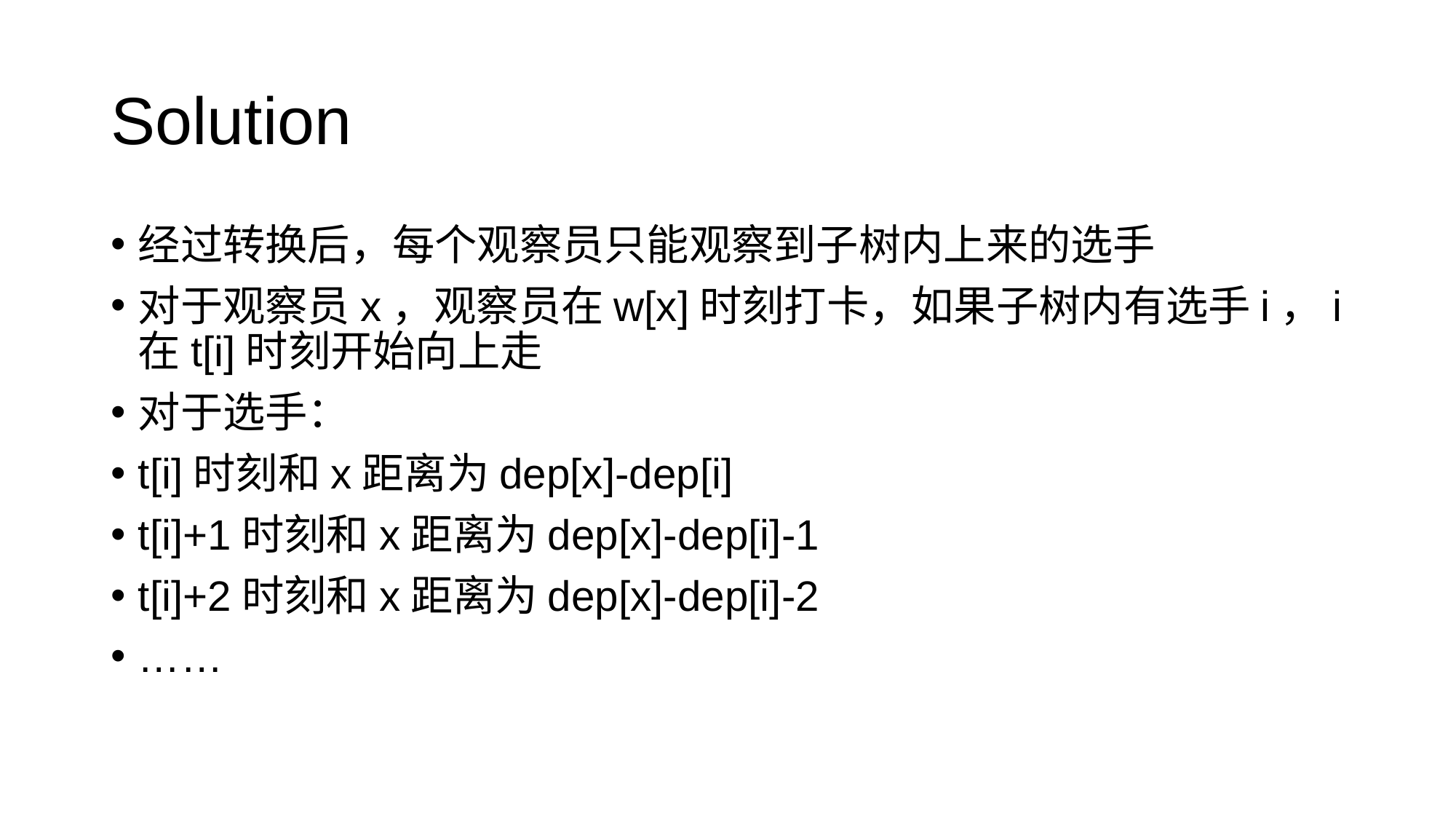

# Solution
经过转换后，每个观察员只能观察到子树内上来的选手
对于观察员x，观察员在w[x]时刻打卡，如果子树内有选手i，i在t[i]时刻开始向上走
对于选手：
t[i]时刻和x距离为dep[x]-dep[i]
t[i]+1时刻和x距离为dep[x]-dep[i]-1
t[i]+2时刻和x距离为dep[x]-dep[i]-2
……